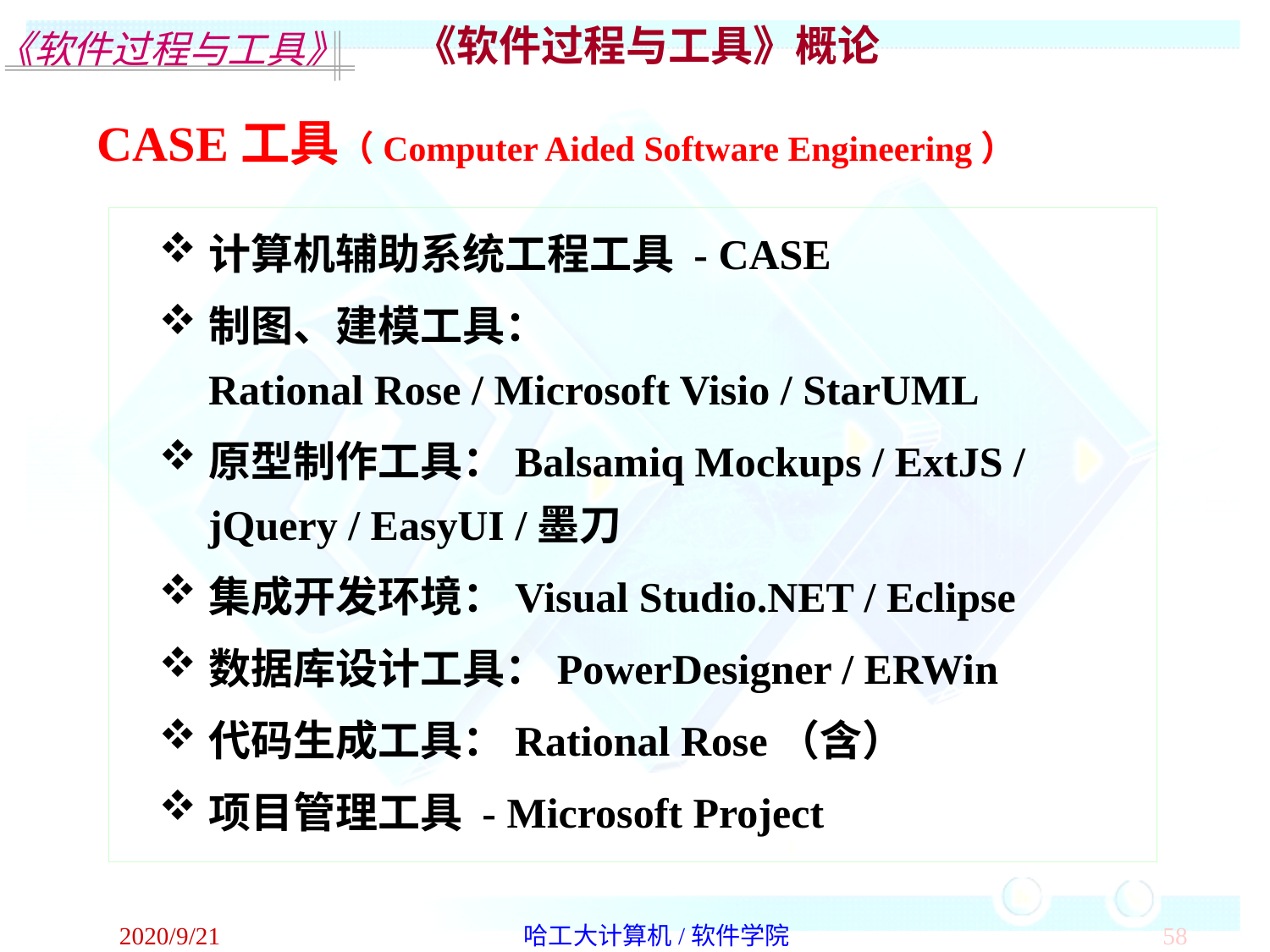

《软件过程与工具》概论
CASE工具（Computer Aided Software Engineering）

计算机辅助系统工程工具 - CASE
制图、建模工具：
Rational Rose / Microsoft Visio / StarUML
原型制作工具：Balsamiq Mockups / ExtJS /  jQuery / EasyUI /墨刀
集成开发环境：Visual Studio.NET / Eclipse
数据库设计工具：PowerDesigner / ERWin
代码生成工具：Rational Rose（含）
项目管理工具 - Microsoft Project